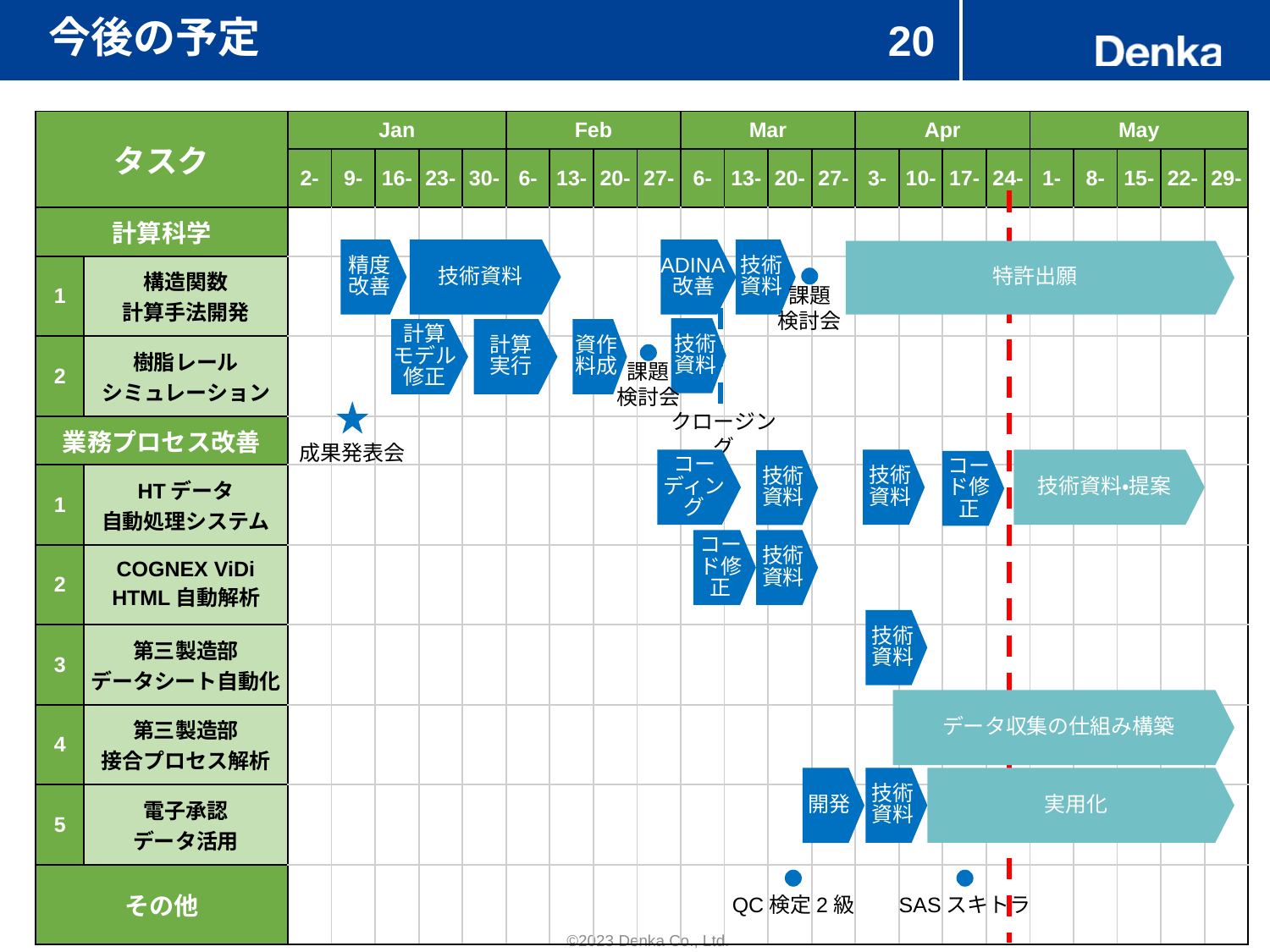

# 今後の予定
20
| タスク |  | Jan |  |  |  |  | Feb |  |  |  | Mar |  |  |  | Apr |  |  |  | May |  |  |  |  |
| --- | --- | --- | --- | --- | --- | --- | --- | --- | --- | --- | --- | --- | --- | --- | --- | --- | --- | --- | --- | --- | --- | --- | --- |
|  |  | 2- | 9- | 16- | 23- | 30- | 6- | 13- | 20- | 27- | 6- | 13- | 20- | 27- | 3- | 10- | 17- | 24- | 1- | 8- | 15- | 22- | 29- |
| 計算科学 |  |  |  |  |  |  |  |  |  |  |  |  |  |  |  |  |  |  |  |  |  |  |  |
| 1 | 構造関数 計算手法開発 |  |  |  |  |  |  |  |  |  |  |  |  |  |  |  |  |  |  |  |  |  |  |
| 2 | 樹脂レール シミュレーション |  |  |  |  |  |  |  |  |  |  |  |  |  |  |  |  |  |  |  |  |  |  |
| 業務プロセス改善 |  |  |  |  |  |  |  |  |  |  |  |  |  |  |  |  |  |  |  |  |  |  |  |
| 1 | HTデータ 自動処理システム |  |  |  |  |  |  |  |  |  |  |  |  |  |  |  |  |  |  |  |  |  |  |
| 2 | COGNEX ViDi HTML自動解析 |  |  |  |  |  |  |  |  |  |  |  |  |  |  |  |  |  |  |  |  |  |  |
| 3 | 第三製造部 データシート自動化 |  |  |  |  |  |  |  |  |  |  |  |  |  |  |  |  |  |  |  |  |  |  |
| 4 | 第三製造部 接合プロセス解析 |  |  |  |  |  |  |  |  |  |  |  |  |  |  |  |  |  |  |  |  |  |  |
| 5 | 電子承認 データ活用 |  |  |  |  |  |  |  |  |  |  |  |  |  |  |  |  |  |  |  |  |  |  |
| その他 |  |  |  |  |  |  |  |  |  |  |  |  |  |  |  |  |  |  |  |  |  |  |  |
精度改善
技術資料
ADINA改善
技術資料
特許出願

課題
検討会
技術資料
計算
モデル修正
計算
実行
資作料成

課題
検討会

クロージング
成果発表会
コーディング
技術資料
技術資料・提案
技術資料
コード修正
コード修正
技術資料
技術資料
データ収集の仕組み構築
技術資料
実用化
開発

QC検定2級
SASスキトラ